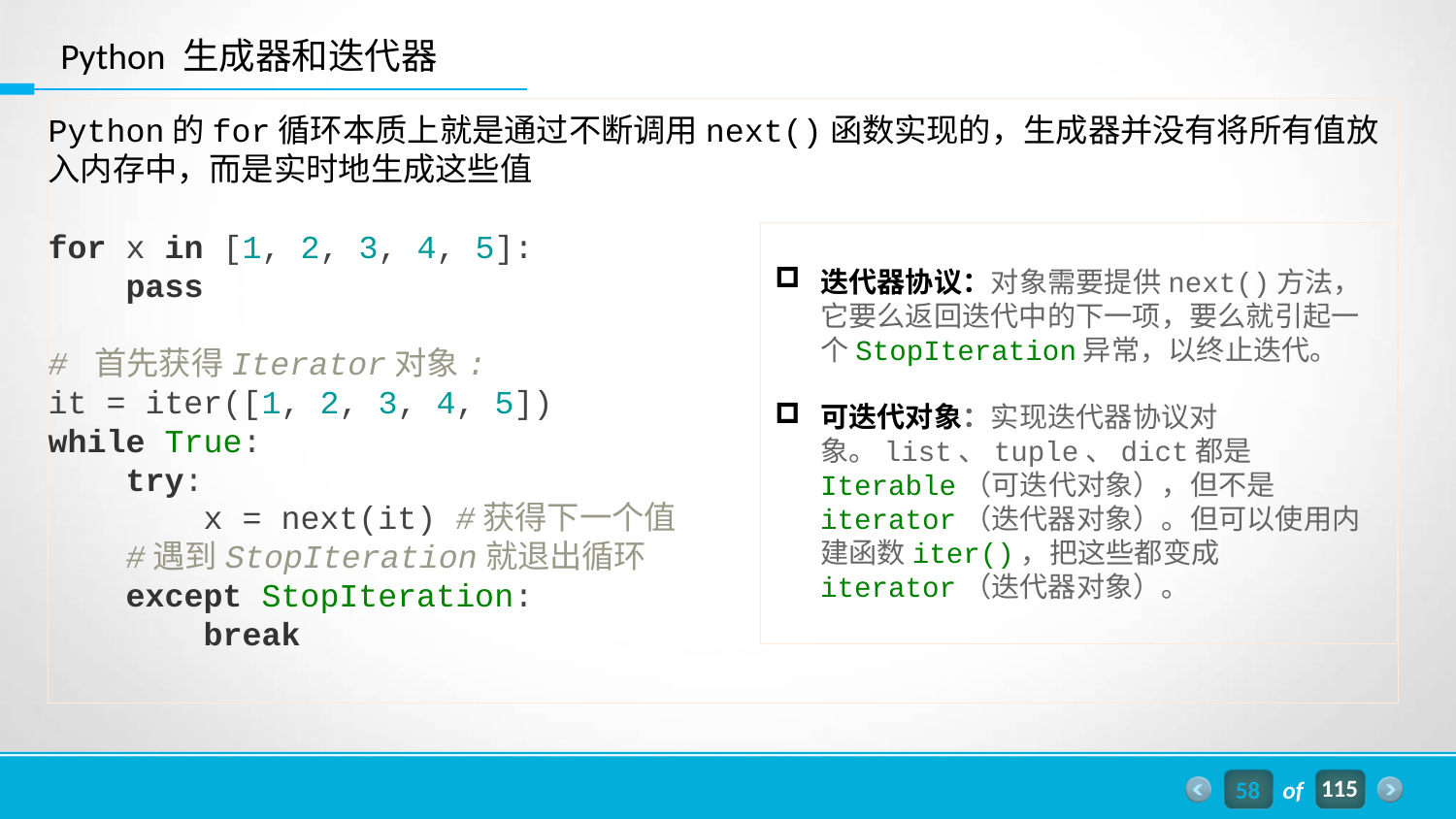

Python 生成器和迭代器

Python的for循环本质上就是通过不断调用next()函数实现的，生成器并没有将所有值放入内存中，而是实时地生成这些值

for x in [1, 2, 3, 4, 5]:
    pass

# 首先获得Iterator对象:
it = iter([1, 2, 3, 4, 5])
while True:
    try:
        x = next(it) #获得下一个值
    #遇到StopIteration就退出循环
    except StopIteration:
        break

迭代器协议：对象需要提供next()方法，它要么返回迭代中的下一项，要么就引起一个StopIteration异常，以终止迭代。

可迭代对象：实现迭代器协议对象。list、tuple、dict都是Iterable（可迭代对象），但不是iterator（迭代器对象）。但可以使用内建函数iter()，把这些都变成iterator（迭代器对象）。

58